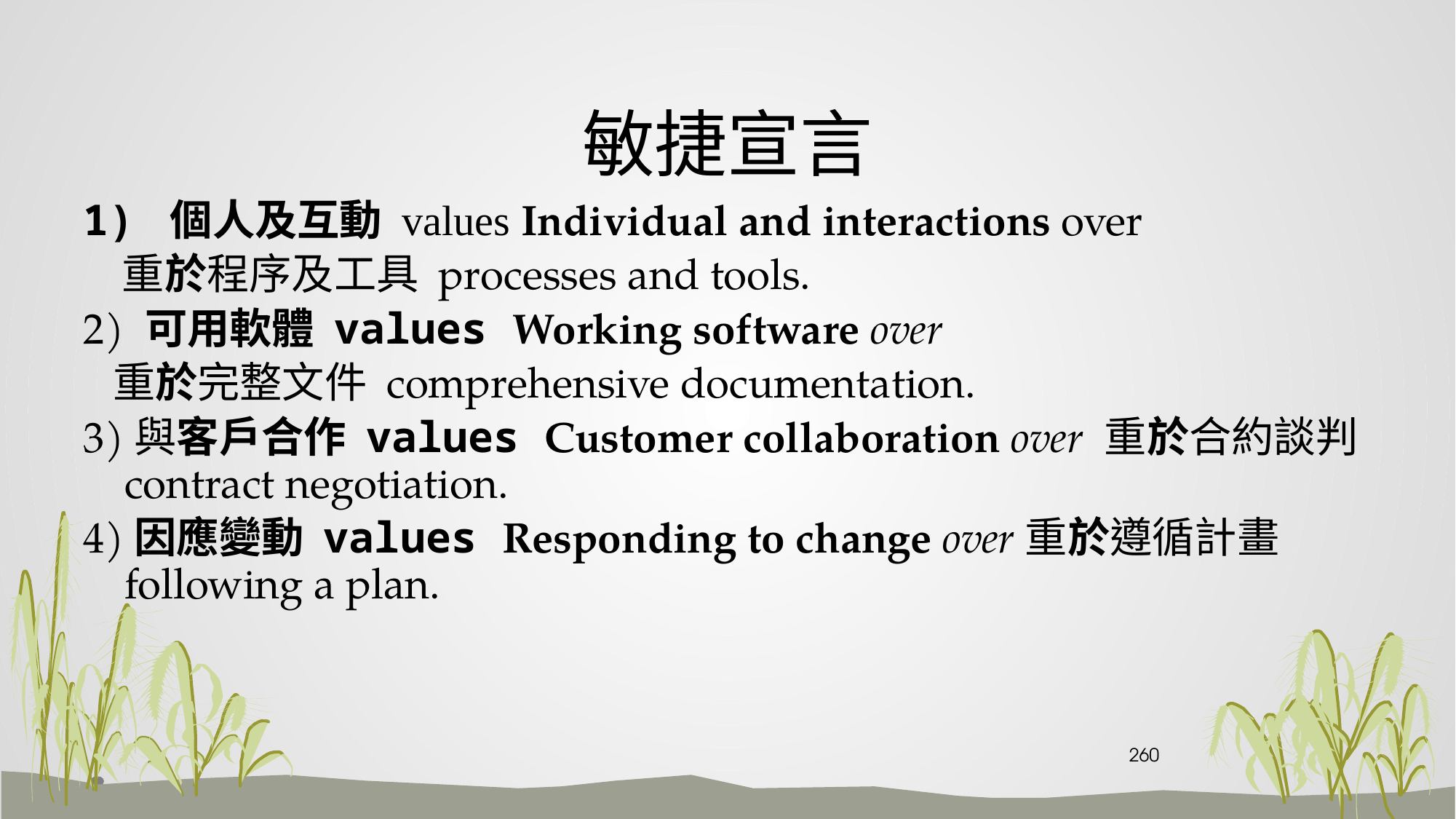

# 敏捷宣言
1) 個人及互動 values Individual and interactions over
   重於程序及工具 processes and tools.
2) 可用軟體 values Working software over
  重於完整文件 comprehensive documentation.
3)與客戶合作 values Customer collaboration over 重於合約談判 contract negotiation.
4)因應變動 values Responding to change over重於遵循計畫 following a plan.

260